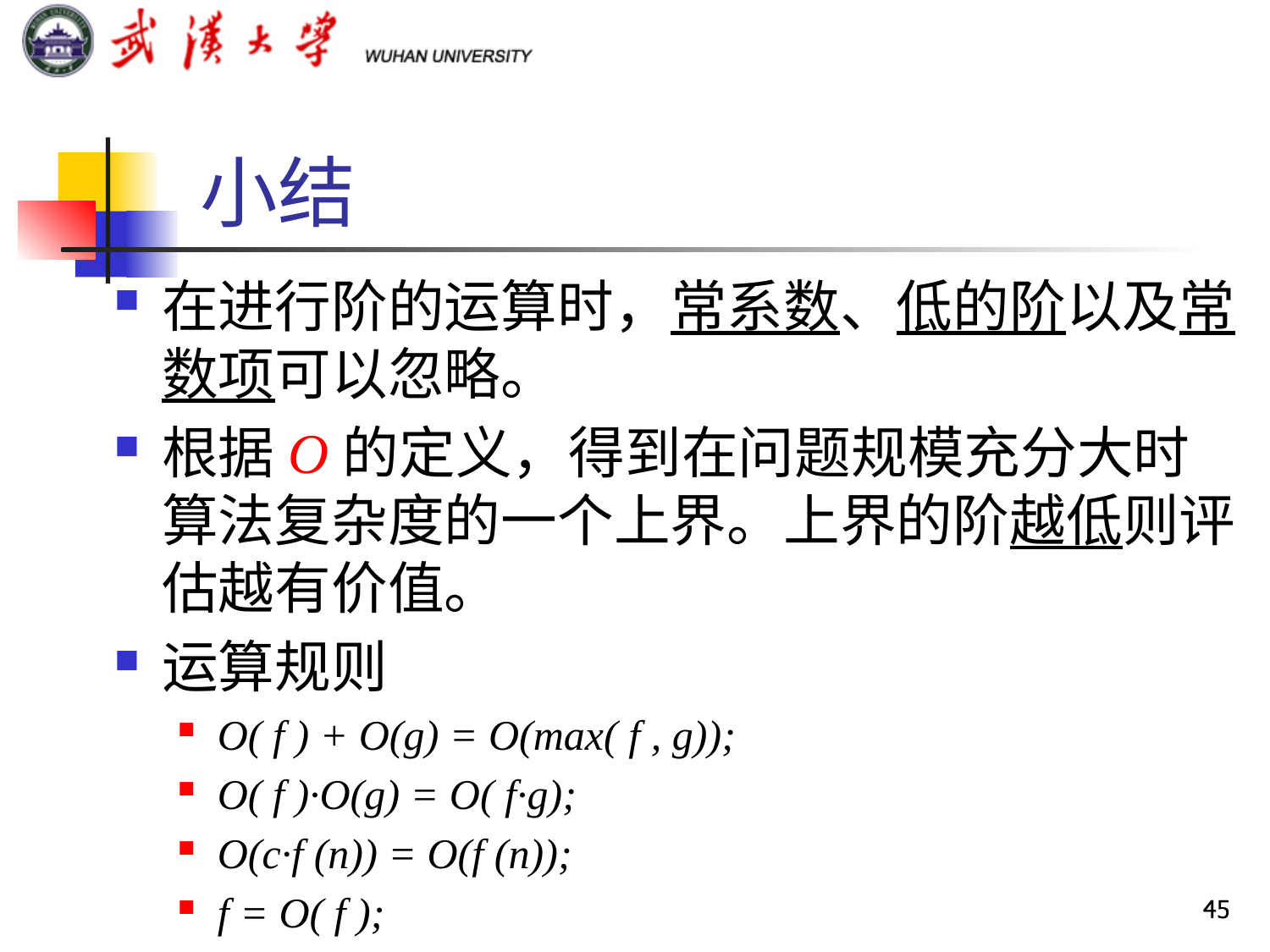

小结
在进行阶的运算时，常系数、低的阶以及常数项可以忽略。
根据O的定义，得到在问题规模充分大时算法复杂度的一个上界。上界的阶越低则评估越有价值。
运算规则
O( f ) + O(g) = O(max( f , g));
O( f )·O(g) = O( f·g);
O(c·f (n)) = O(f (n));
f = O( f );
45